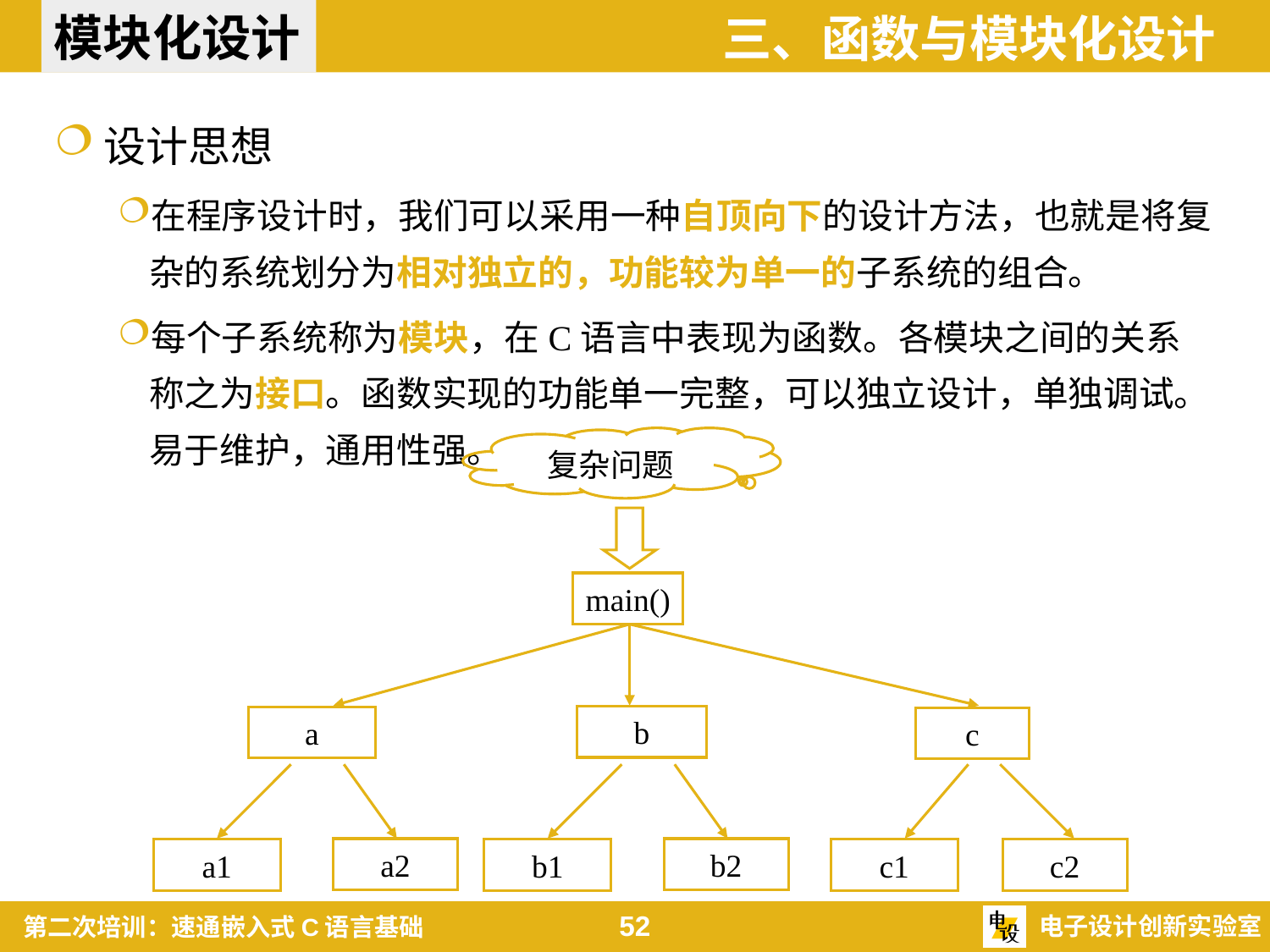

模块化设计
三、函数与模块化设计
设计思想
在程序设计时，我们可以采用一种自顶向下的设计方法，也就是将复杂的系统划分为相对独立的，功能较为单一的子系统的组合。
每个子系统称为模块，在C语言中表现为函数。各模块之间的关系称之为接口。函数实现的功能单一完整，可以独立设计，单独调试。易于维护，通用性强。
复杂问题

main()

b
a
c

a2
b2
a1
b1
c1
c2
52